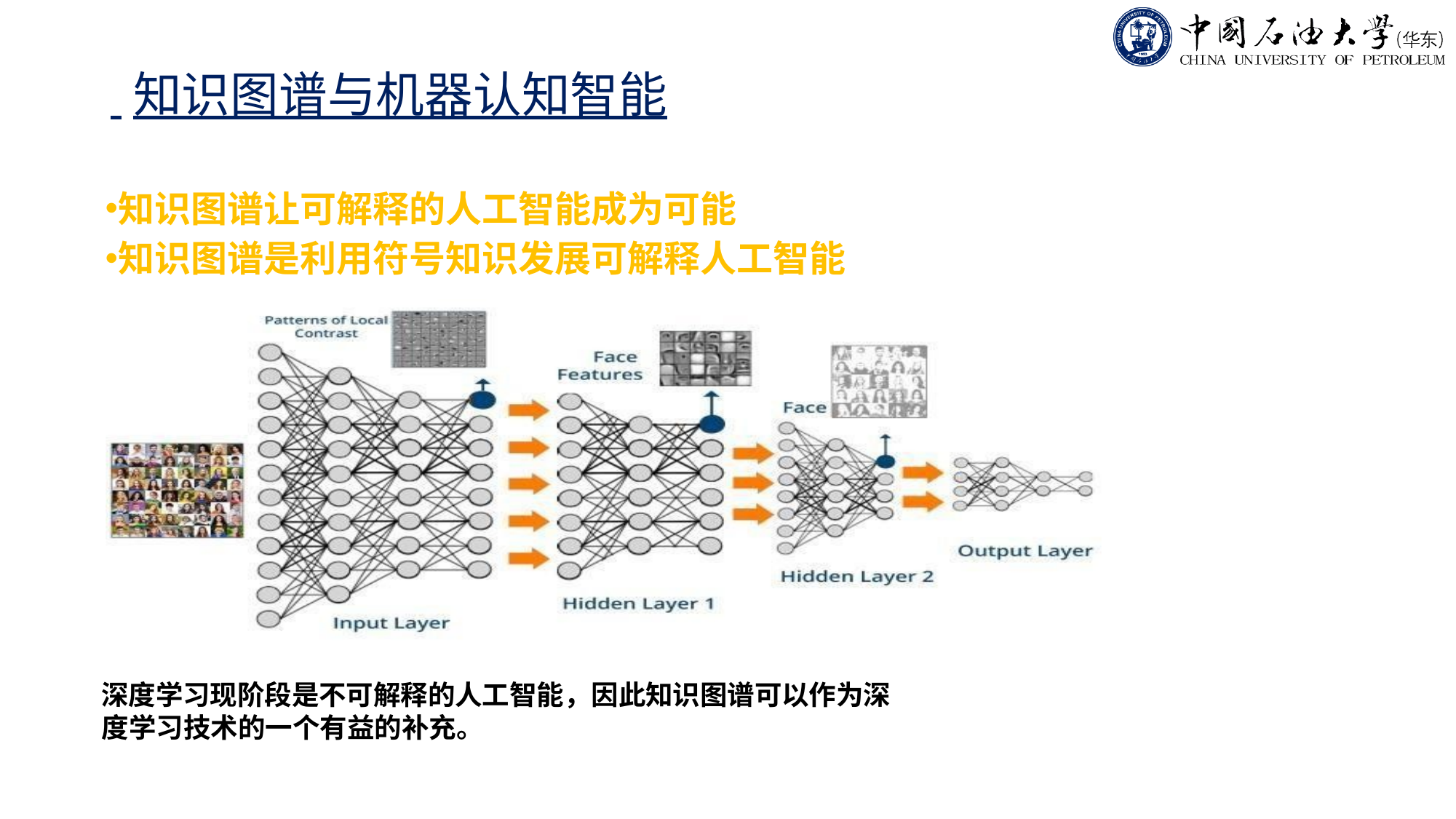

# 知识图谱与机器认知智能
知识图谱让可解释的人工智能成为可能
知识图谱是利用符号知识发展可解释人工智能

深度学习现阶段是不可解释的人工智能，因此知识图谱可以作为深
度学习技术的一个有益的补充。